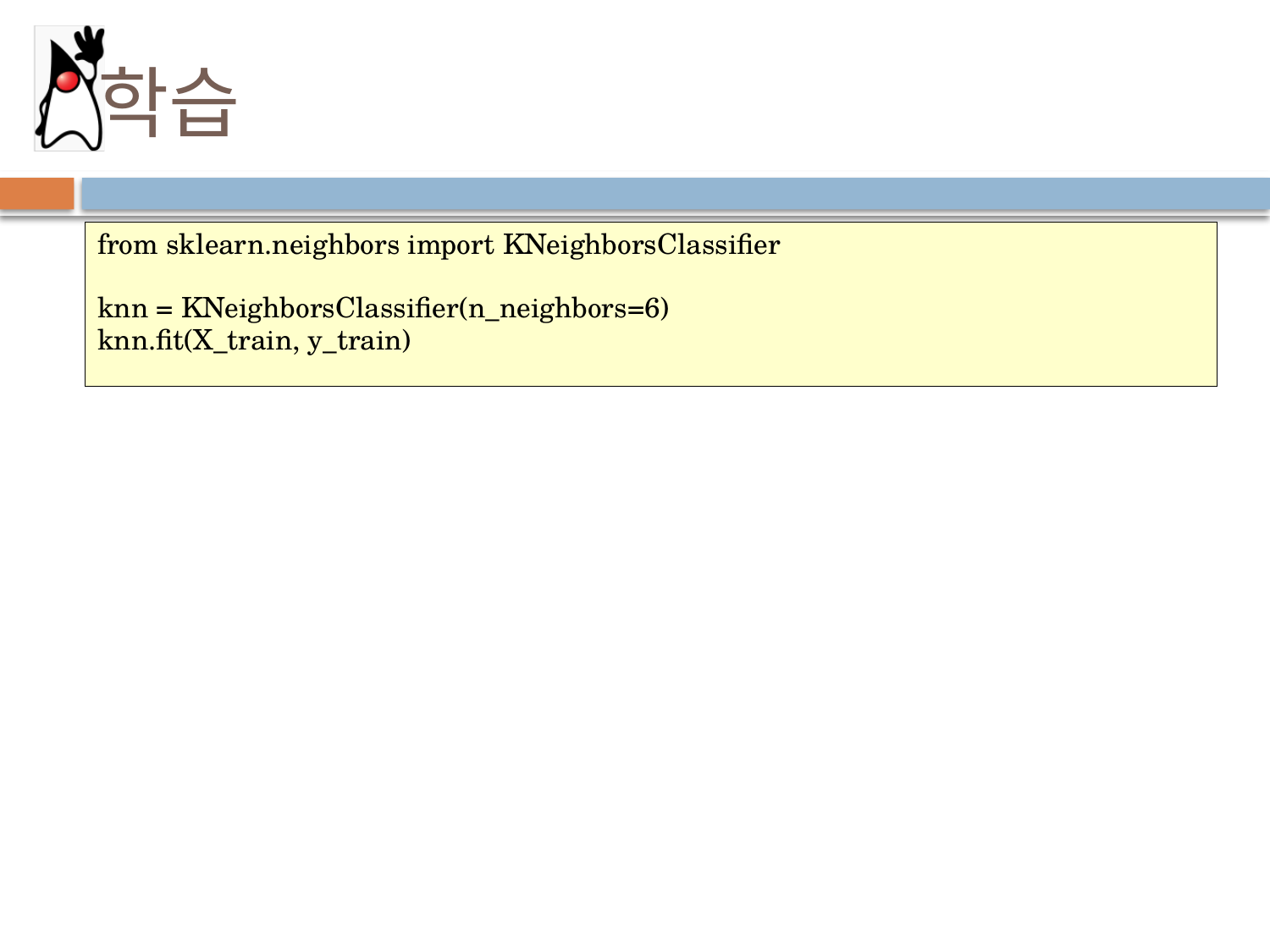

# 학습
from sklearn.neighbors import KNeighborsClassifier

knn = KNeighborsClassifier(n_neighbors=6)
knn.fit(X_train, y_train)